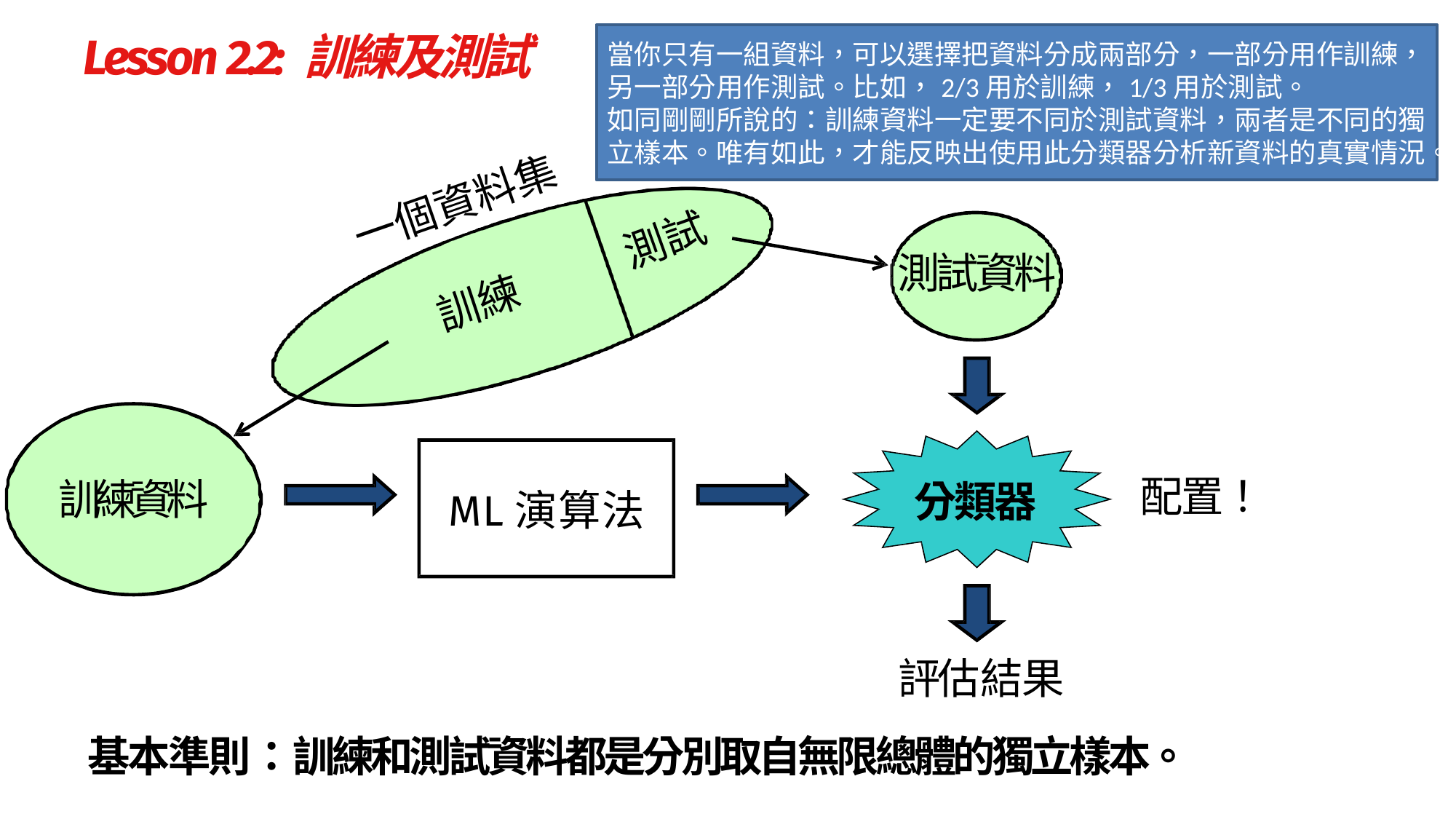

# Lesson 2.2: 訓練及測試
當你只有一組資料，可以選擇把資料分成兩部分，一部分用作訓練，另一部分用作測試。比如，2/3用於訓練，1/3用於測試。
如同剛剛所說的：訓練資料一定要不同於測試資料，兩者是不同的獨立樣本。唯有如此，才能反映出使用此分類器分析新資料的真實情況。

一個資料集
測試

測試資料
訓練

配置！
訓練資料

分類器
ML演算法

評估結果
基本準則：訓練和測試資料都是分別取自無限總體的獨立樣本。